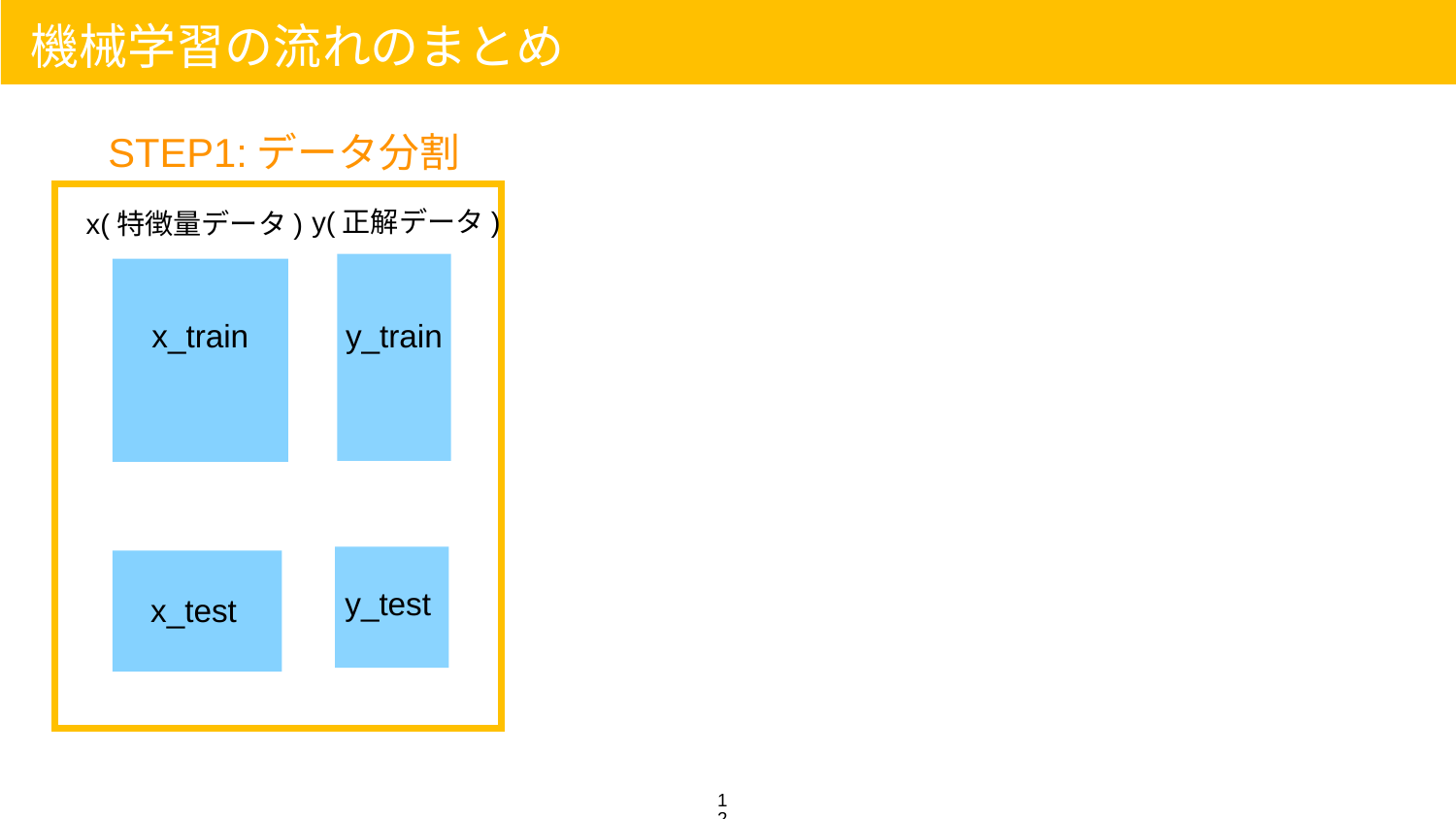

機械学習の流れのまとめ
STEP1:データ分割

y(正解データ)
x(特徴量データ)

x_train
y_train

y_test
x_test
12